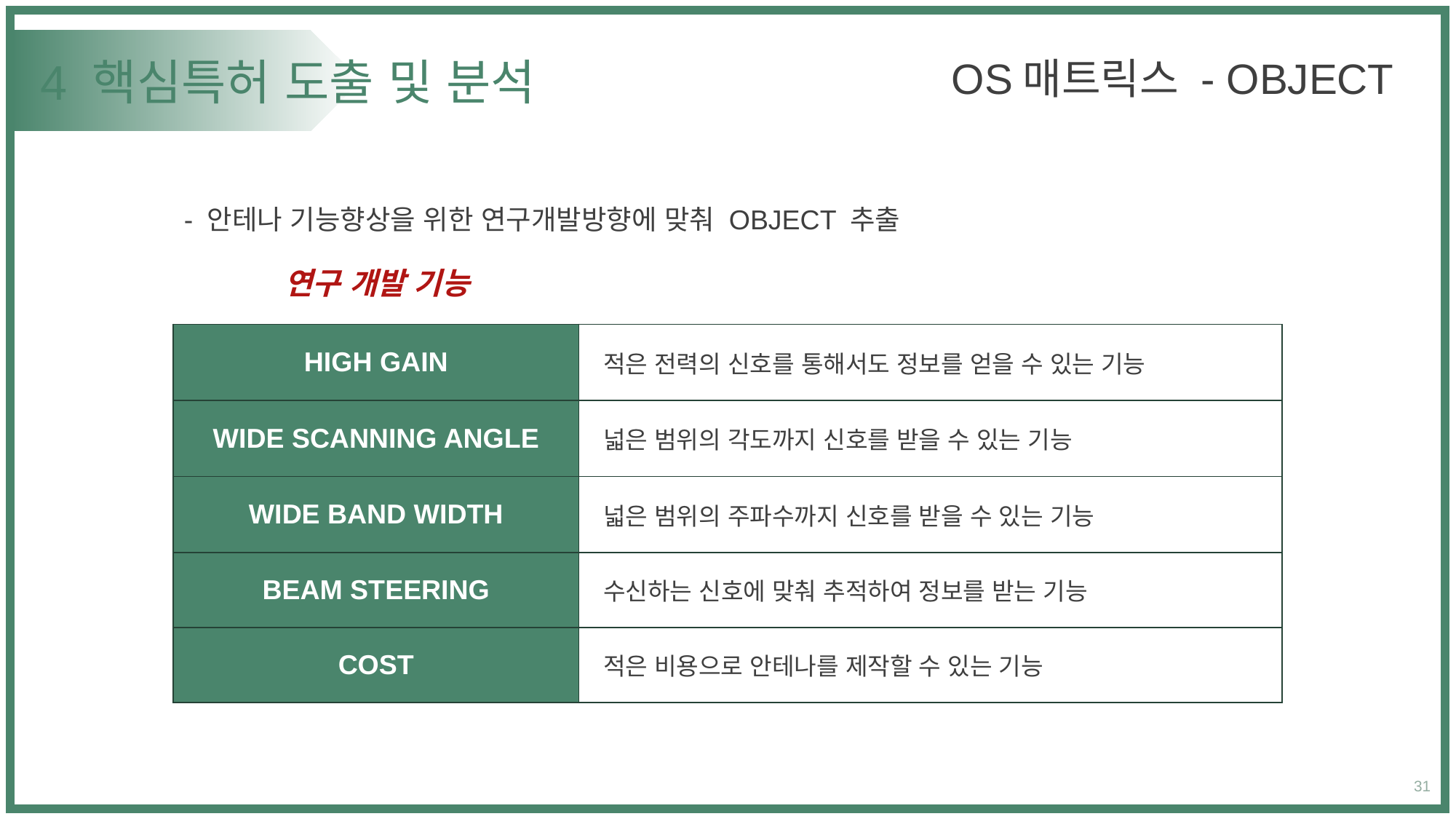

OS매트릭스 - OBJECT
# 4 핵심특허 도출 및 분석
- 안테나 기능향상을 위한 연구개발방향에 맞춰 OBJECT 추출
연구 개발 기능
| HIGH GAIN | 적은 전력의 신호를 통해서도 정보를 얻을 수 있는 기능 |
| --- | --- |
| WIDE SCANNING ANGLE | 넓은 범위의 각도까지 신호를 받을 수 있는 기능 |
| WIDE BAND WIDTH | 넓은 범위의 주파수까지 신호를 받을 수 있는 기능 |
| BEAM STEERING | 수신하는 신호에 맞춰 추적하여 정보를 받는 기능 |
| COST | 적은 비용으로 안테나를 제작할 수 있는 기능 |
31